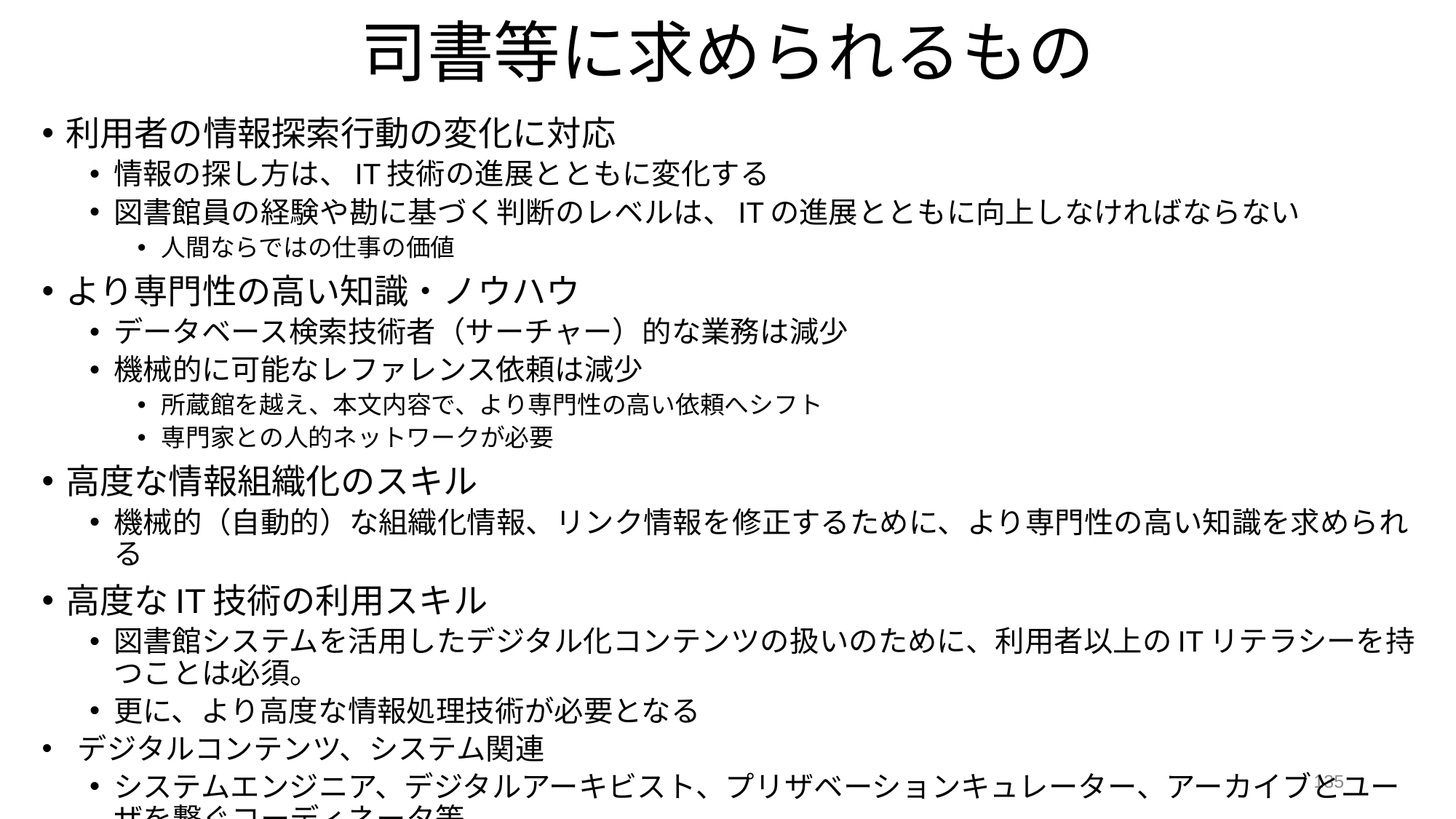

# 司書等に求められるもの
利用者の情報探索行動の変化に対応
情報の探し方は、IT技術の進展とともに変化する
図書館員の経験や勘に基づく判断のレベルは、ITの進展とともに向上しなければならない
人間ならではの仕事の価値
より専門性の高い知識・ノウハウ
データベース検索技術者（サーチャー）的な業務は減少
機械的に可能なレファレンス依頼は減少
所蔵館を越え、本文内容で、より専門性の高い依頼へシフト
専門家との人的ネットワークが必要
高度な情報組織化のスキル
機械的（自動的）な組織化情報、リンク情報を修正するために、より専門性の高い知識を求められる
高度なIT技術の利用スキル
図書館システムを活用したデジタル化コンテンツの扱いのために、利用者以上のITリテラシーを持つことは必須。
更に、より高度な情報処理技術が必要となる
デジタルコンテンツ、システム関連
システムエンジニア、デジタルアーキビスト、プリザベーションキュレーター、アーカイブとユーザを繋ぐコーディネータ等

135